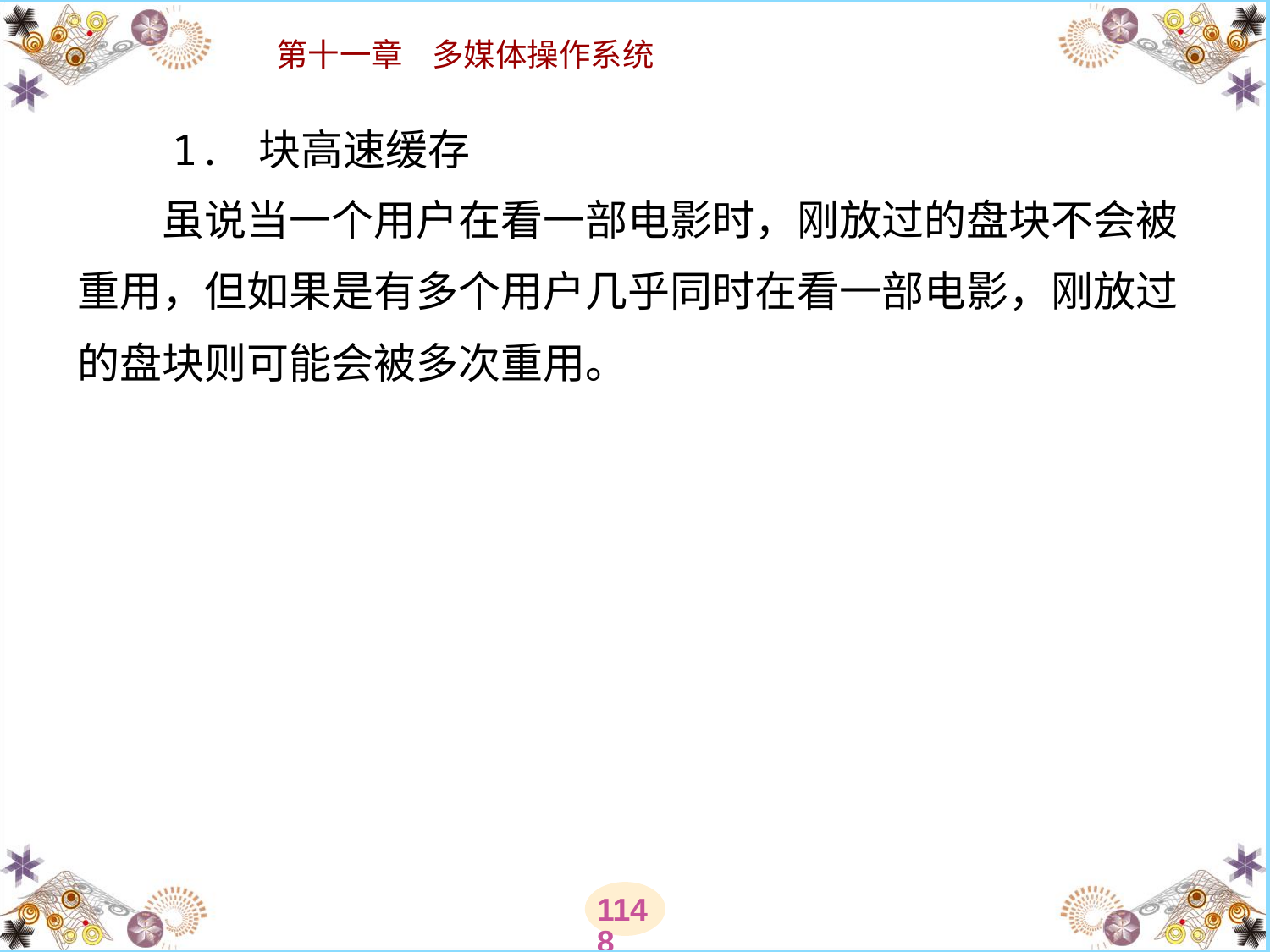

# 1. 块高速缓存 　　虽说当一个用户在看一部电影时，刚放过的盘块不会被重用，但如果是有多个用户几乎同时在看一部电影，刚放过的盘块则可能会被多次重用。